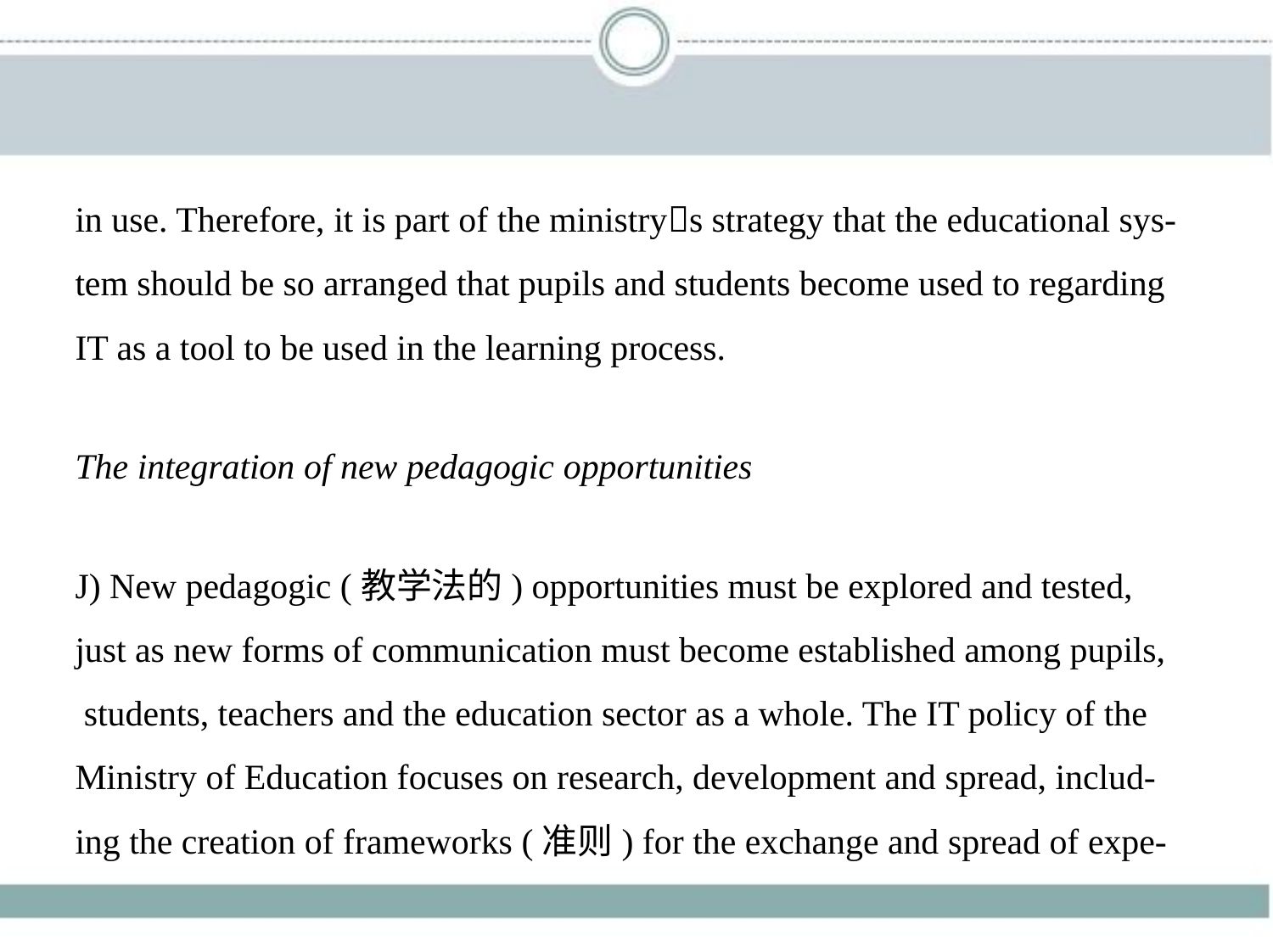

in use. Therefore, it is part of the ministry􀆳s strategy that the educational sys-
tem should be so arranged that pupils and students become used to regarding
IT as a tool to be used in the learning process.
The integration of new pedagogic opportunities
J) New pedagogic (教学法的) opportunities must be explored and tested,
just as new forms of communication must become established among pupils,
 students, teachers and the education sector as a whole. The IT policy of the
Ministry of Education focuses on research, development and spread, includ-
ing the creation of frameworks (准则) for the exchange and spread of expe-